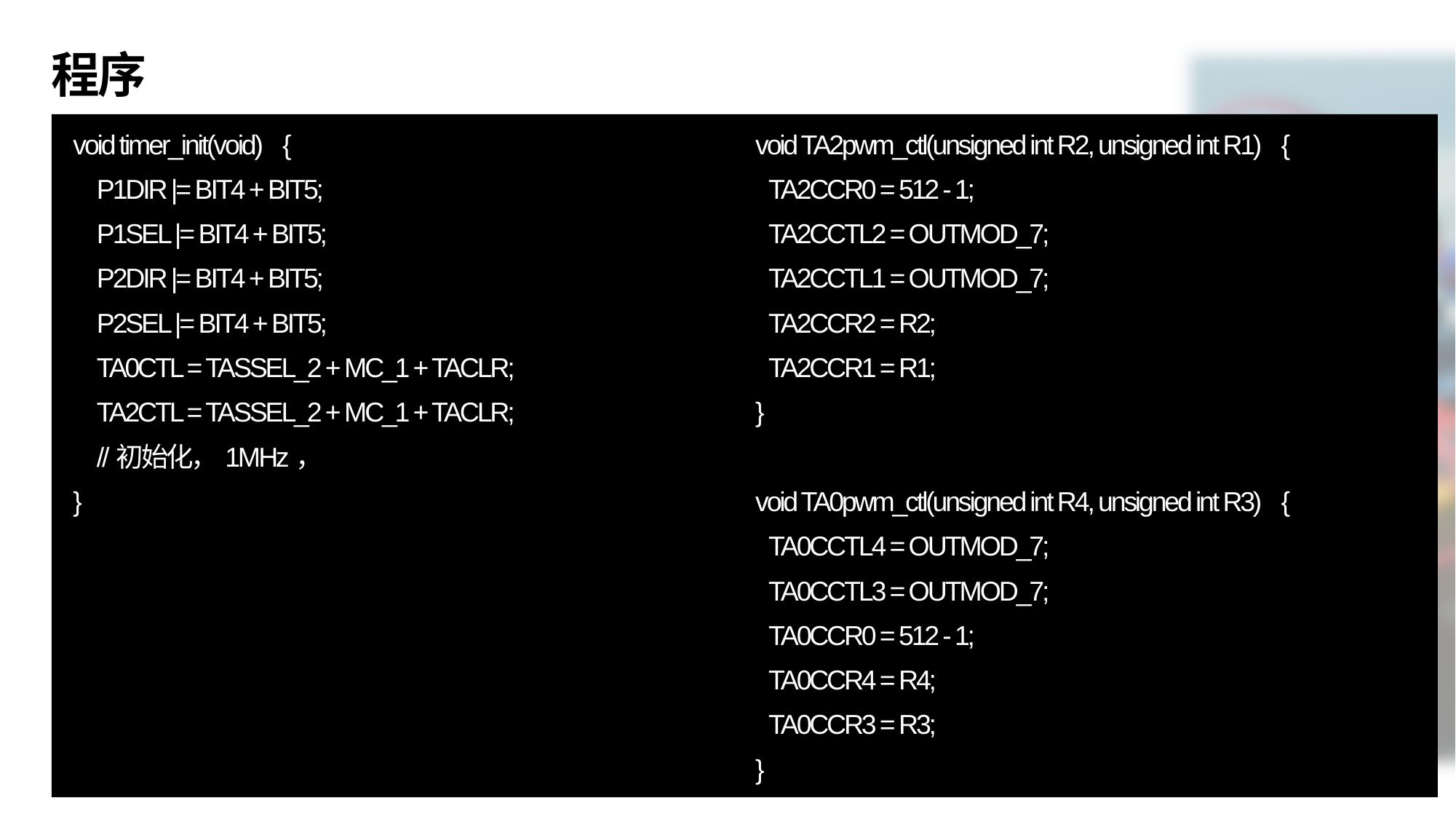

# 程序
void timer_init(void)    {
    P1DIR |= BIT4 + BIT5;
    P1SEL |= BIT4 + BIT5;
    P2DIR |= BIT4 + BIT5;
    P2SEL |= BIT4 + BIT5;
    TA0CTL = TASSEL_2 + MC_1 + TACLR;
    TA2CTL = TASSEL_2 + MC_1 + TACLR;
    //初始化，1MHz，
}

void TA2pwm_ctl(unsigned int R2, unsigned int R1)    {
  TA2CCR0 = 512 - 1;
  TA2CCTL2 = OUTMOD_7;
  TA2CCTL1 = OUTMOD_7;
  TA2CCR2 = R2;
  TA2CCR1 = R1;
}

void TA0pwm_ctl(unsigned int R4, unsigned int R3)    {
  TA0CCTL4 = OUTMOD_7;
  TA0CCTL3 = OUTMOD_7;
  TA0CCR0 = 512 - 1;
  TA0CCR4 = R4;
  TA0CCR3 = R3;
}